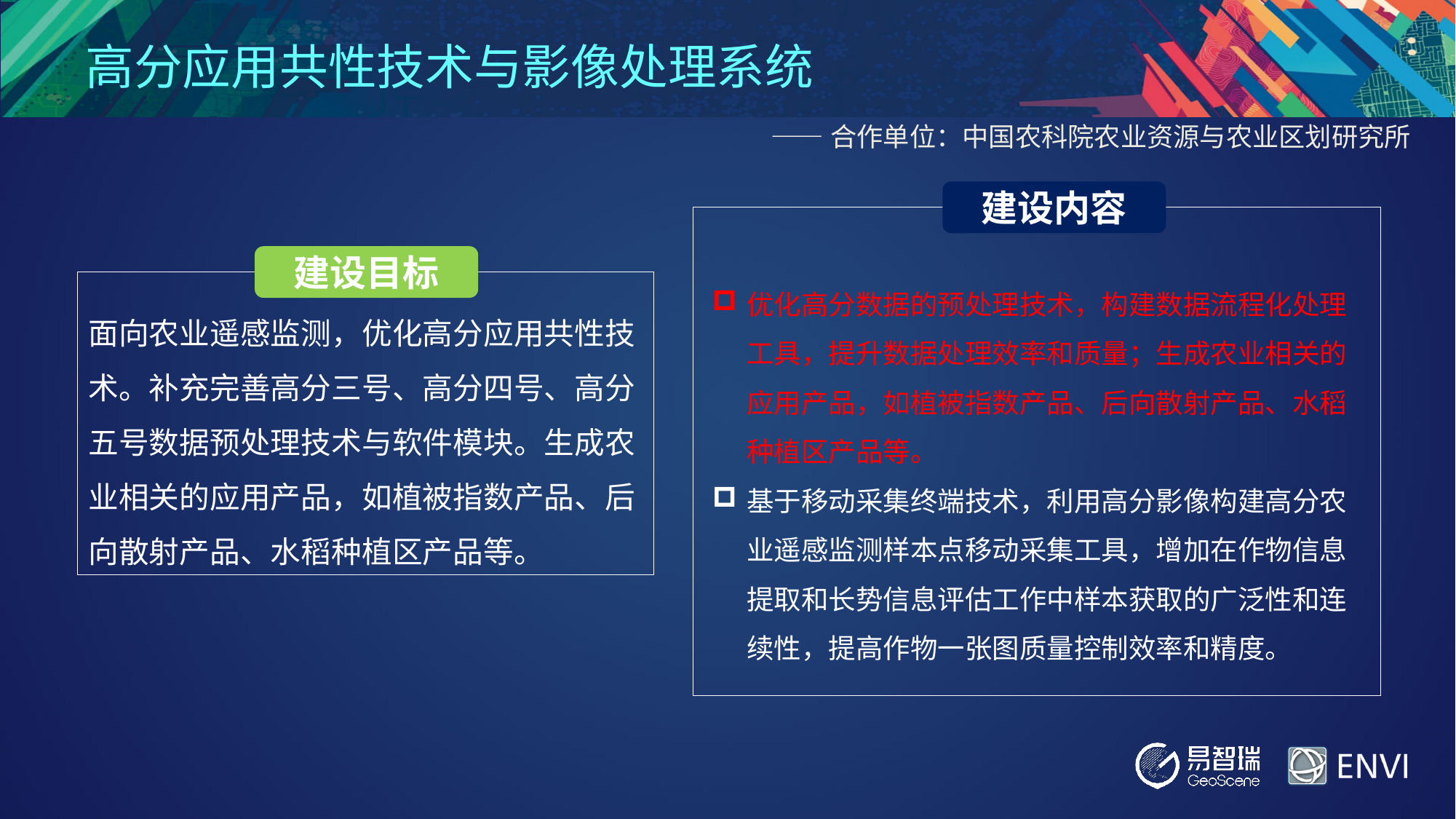

# 高分应用共性技术与影像处理系统
——合作单位：中国农科院农业资源与农业区划研究所
建设内容

建设目标
优化高分数据的预处理技术，构建数据流程化处理工具，提升数据处理效率和质量；生成农业相关的应用产品，如植被指数产品、后向散射产品、水稻种植区产品等。
基于移动采集终端技术，利用高分影像构建高分农业遥感监测样本点移动采集工具，增加在作物信息提取和长势信息评估工作中样本获取的广泛性和连续性，提高作物一张图质量控制效率和精度。

面向农业遥感监测，优化高分应用共性技术。补充完善高分三号、高分四号、高分五号数据预处理技术与软件模块。生成农业相关的应用产品，如植被指数产品、后向散射产品、水稻种植区产品等。